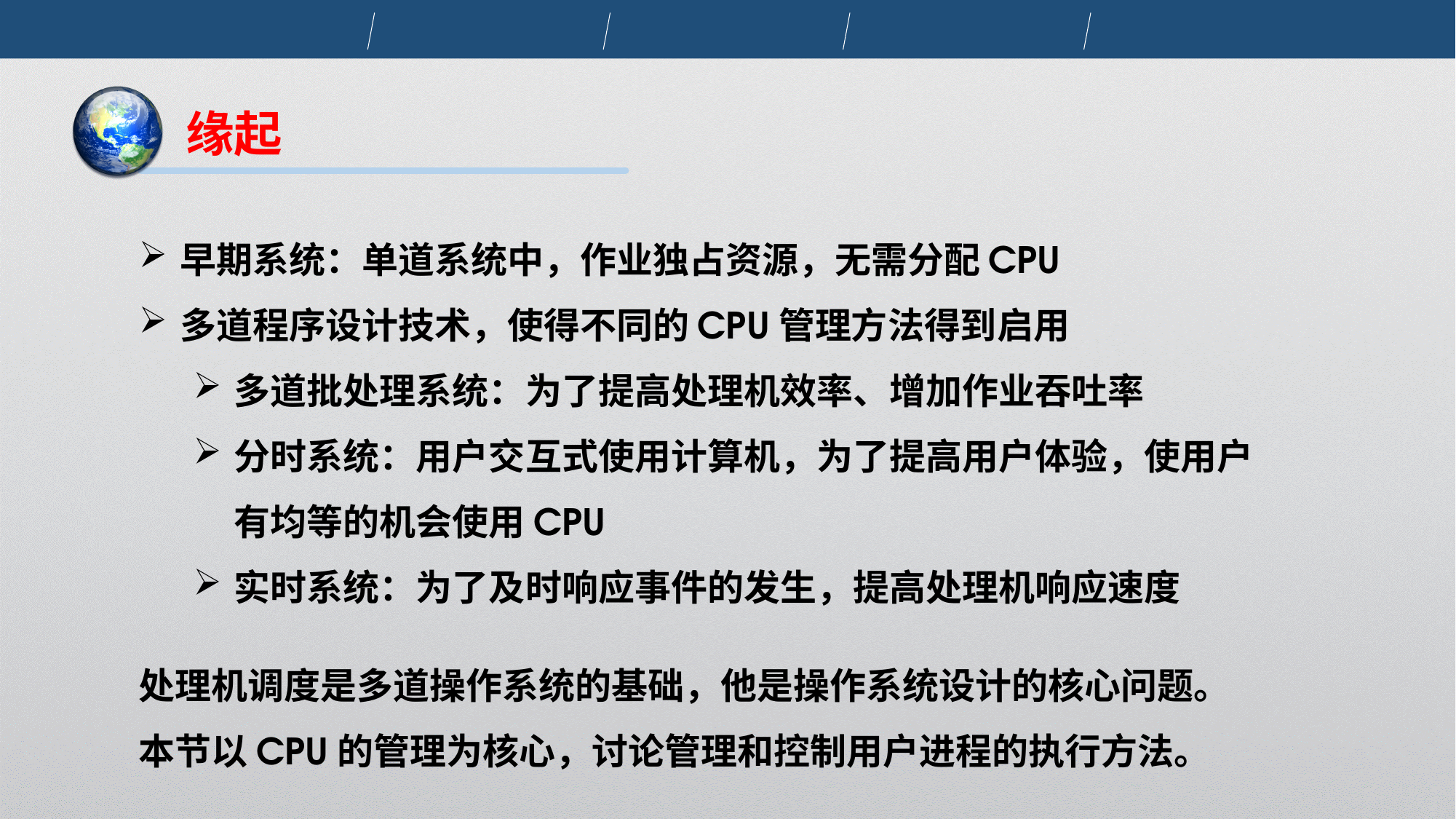

缘起
早期系统：单道系统中，作业独占资源，无需分配CPU
多道程序设计技术，使得不同的CPU管理方法得到启用
多道批处理系统：为了提高处理机效率、增加作业吞吐率
分时系统：用户交互式使用计算机，为了提高用户体验，使用户有均等的机会使用CPU
实时系统：为了及时响应事件的发生，提高处理机响应速度
处理机调度是多道操作系统的基础，他是操作系统设计的核心问题。
本节以CPU的管理为核心，讨论管理和控制用户进程的执行方法。